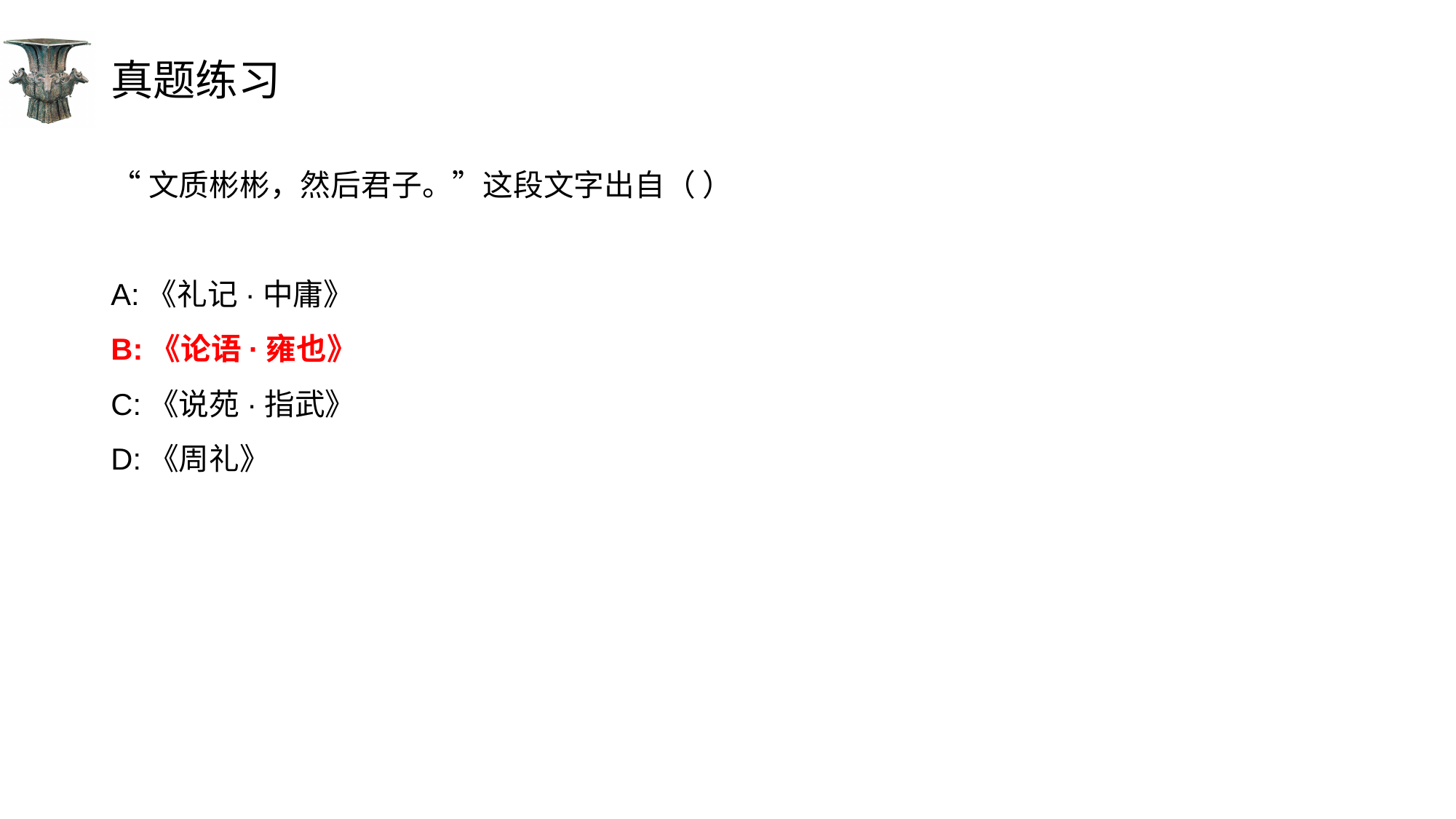

# 真题练习
“文质彬彬，然后君子。”这段文字出自（ ）

A:《礼记·中庸》
B:《论语·雍也》
C:《说苑·指武》
D:《周礼》

23